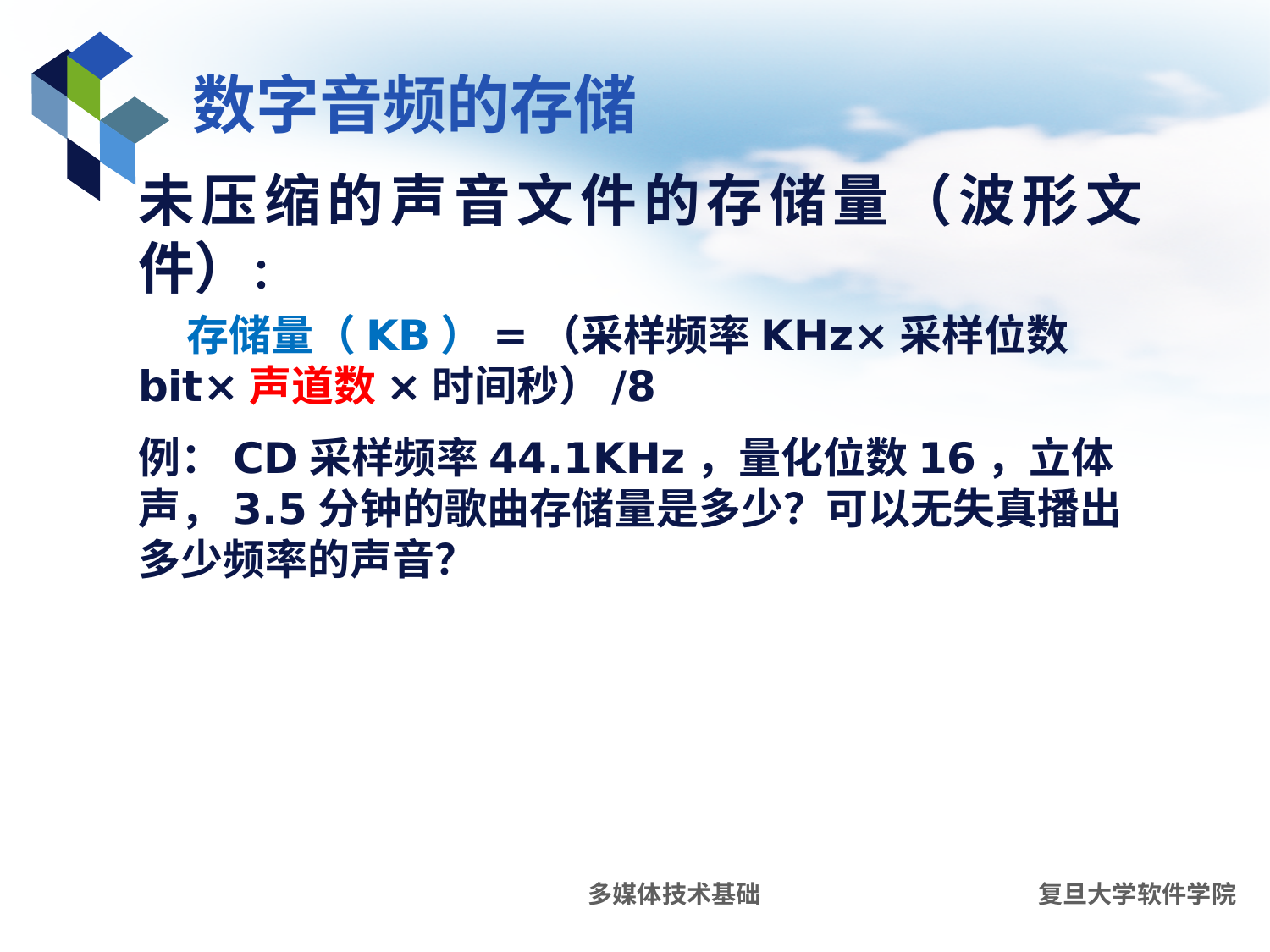

# 数字音频的存储
未压缩的声音文件的存储量（波形文件）：
    存储量（KB）=（采样频率KHz×采样位数bit×声道数×时间秒）/8
例：CD采样频率44.1KHz，量化位数16，立体声，3.5分钟的歌曲存储量是多少？可以无失真播出多少频率的声音？
多媒体技术基础